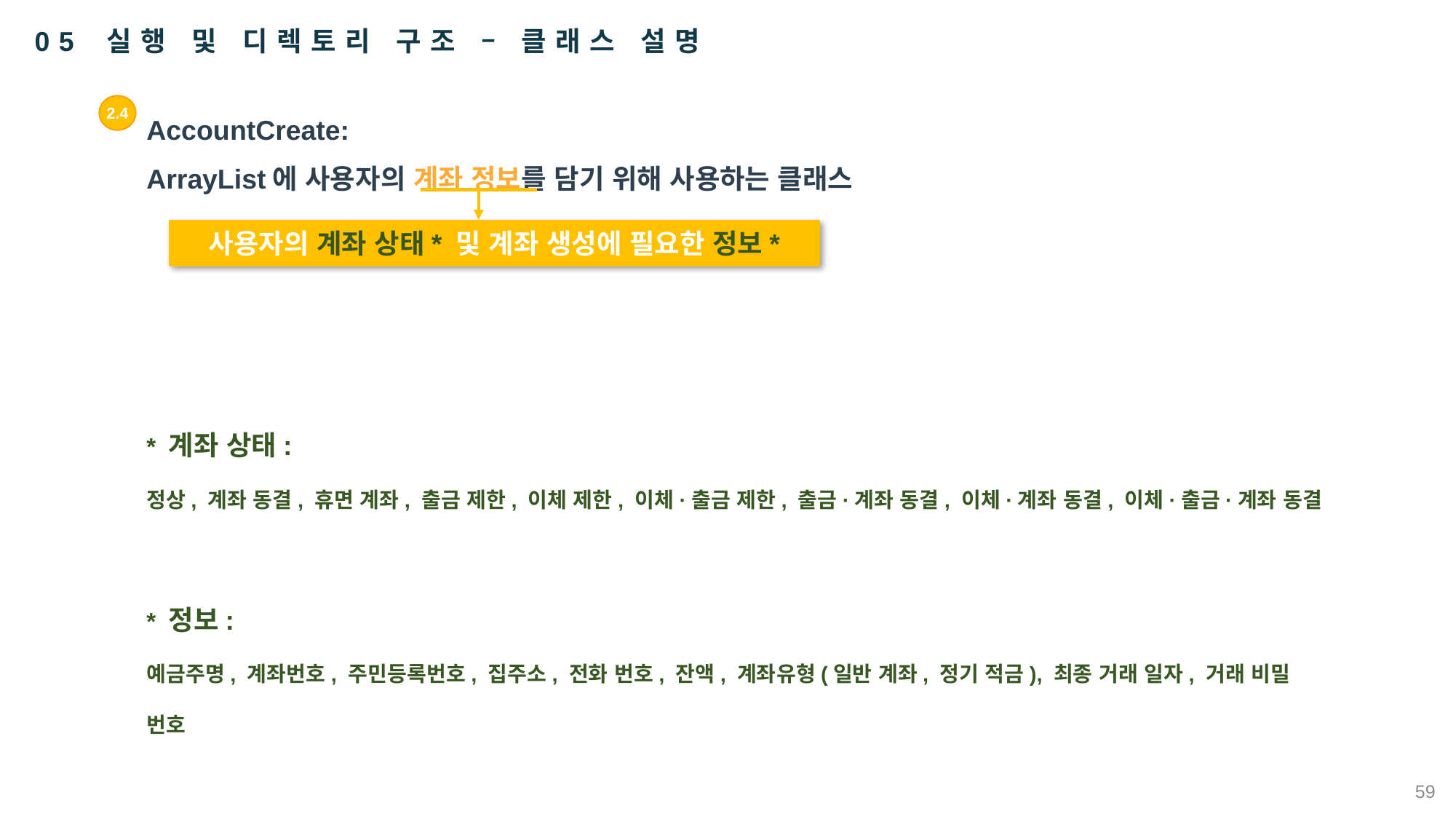

05 실행 및 디렉토리 구조 – 클래스 설명
AccountCreate:
ArrayList에 사용자의 계좌 정보를 담기 위해 사용하는 클래스
2.4
사용자의 계좌 상태* 및 계좌 생성에 필요한 정보*
* 계좌 상태:
정상, 계좌 동결, 휴면 계좌, 출금 제한, 이체 제한, 이체·출금 제한, 출금·계좌 동결, 이체·계좌 동결, 이체·출금·계좌 동결

* 정보:
예금주명, 계좌번호, 주민등록번호, 집주소, 전화 번호, 잔액, 계좌유형(일반 계좌, 정기 적금), 최종 거래 일자, 거래 비밀 번호
59